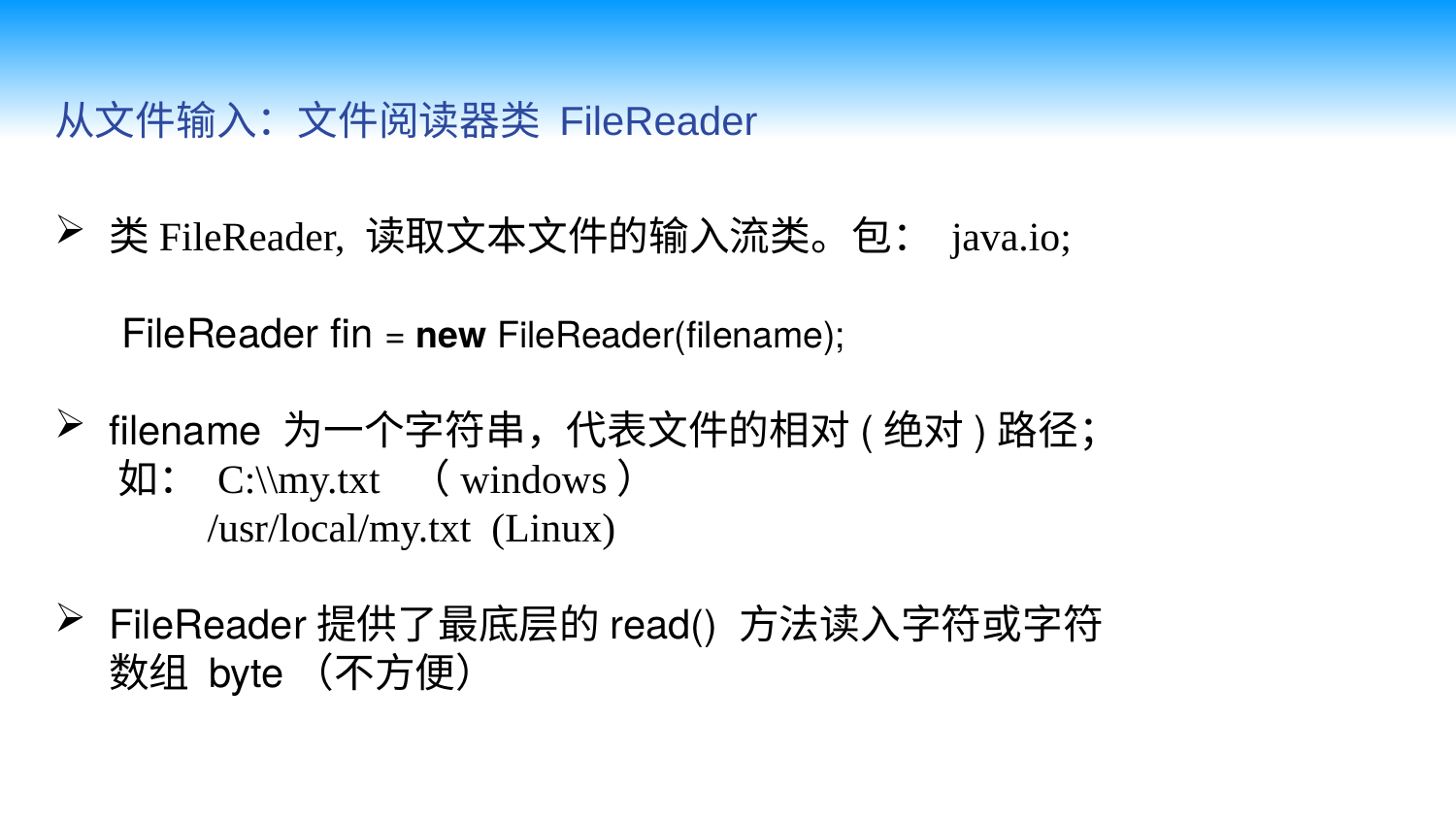

从文件输入：文件阅读器类 FileReader

类FileReader, 读取文本文件的输入流类。包： java.io;

      FileReader fin = new FileReader(filename);

filename 为一个字符串，代表文件的相对(绝对)路径；
      如： C:\\my.txt  （windows）
               /usr/local/my.txt  (Linux)

FileReader提供了最底层的read() 方法读入字符或字符数组 byte（不方便）